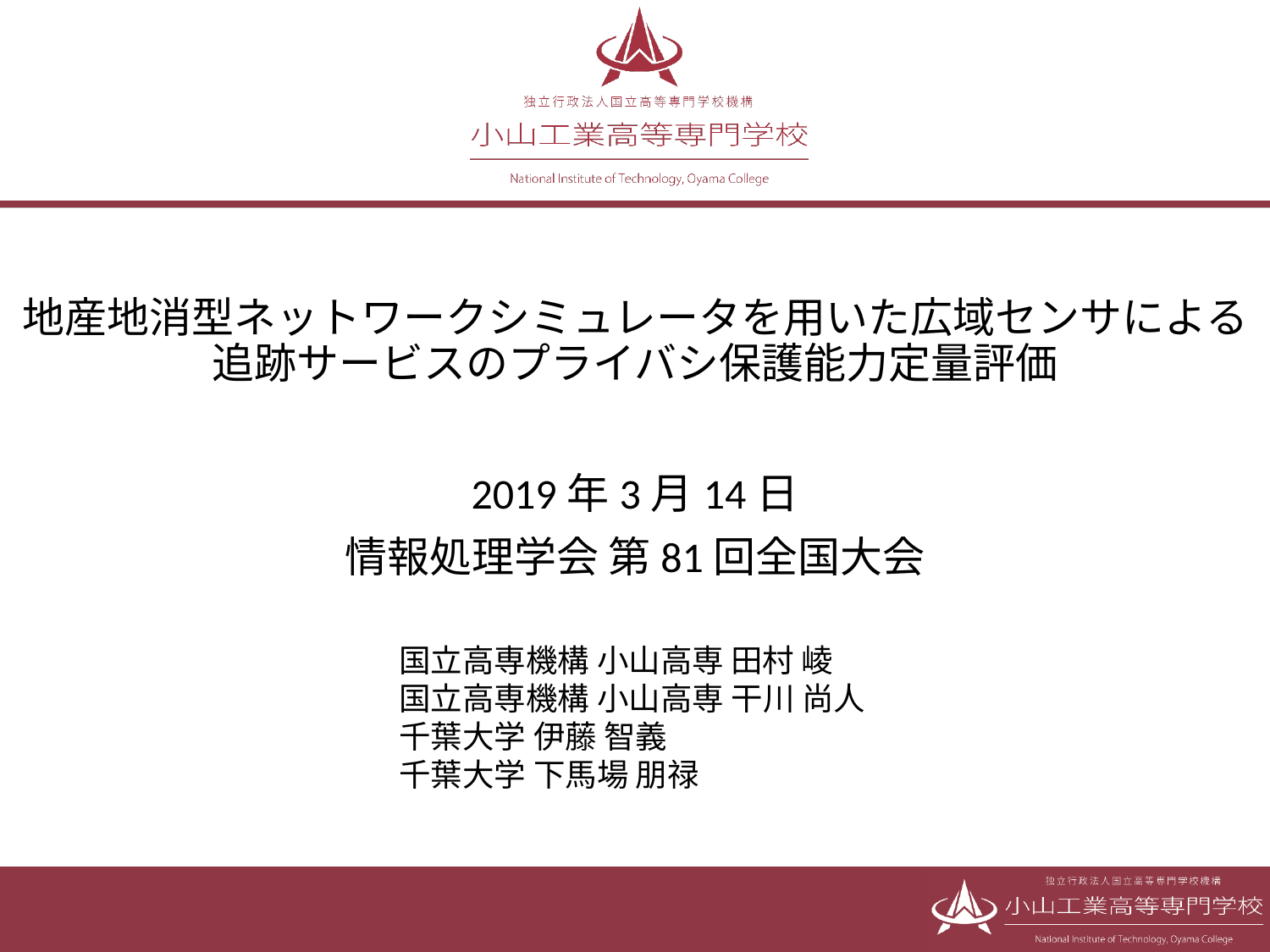

# 地産地消型ネットワークシミュレータを用いた広域センサによる追跡サービスのプライバシ保護能力定量評価
2019年3月14日
情報処理学会 第81回全国大会

国立高専機構 小山高専 田村 崚
国立高専機構 小山高専 干川 尚人
千葉大学 伊藤 智義
千葉大学 下馬場 朋禄